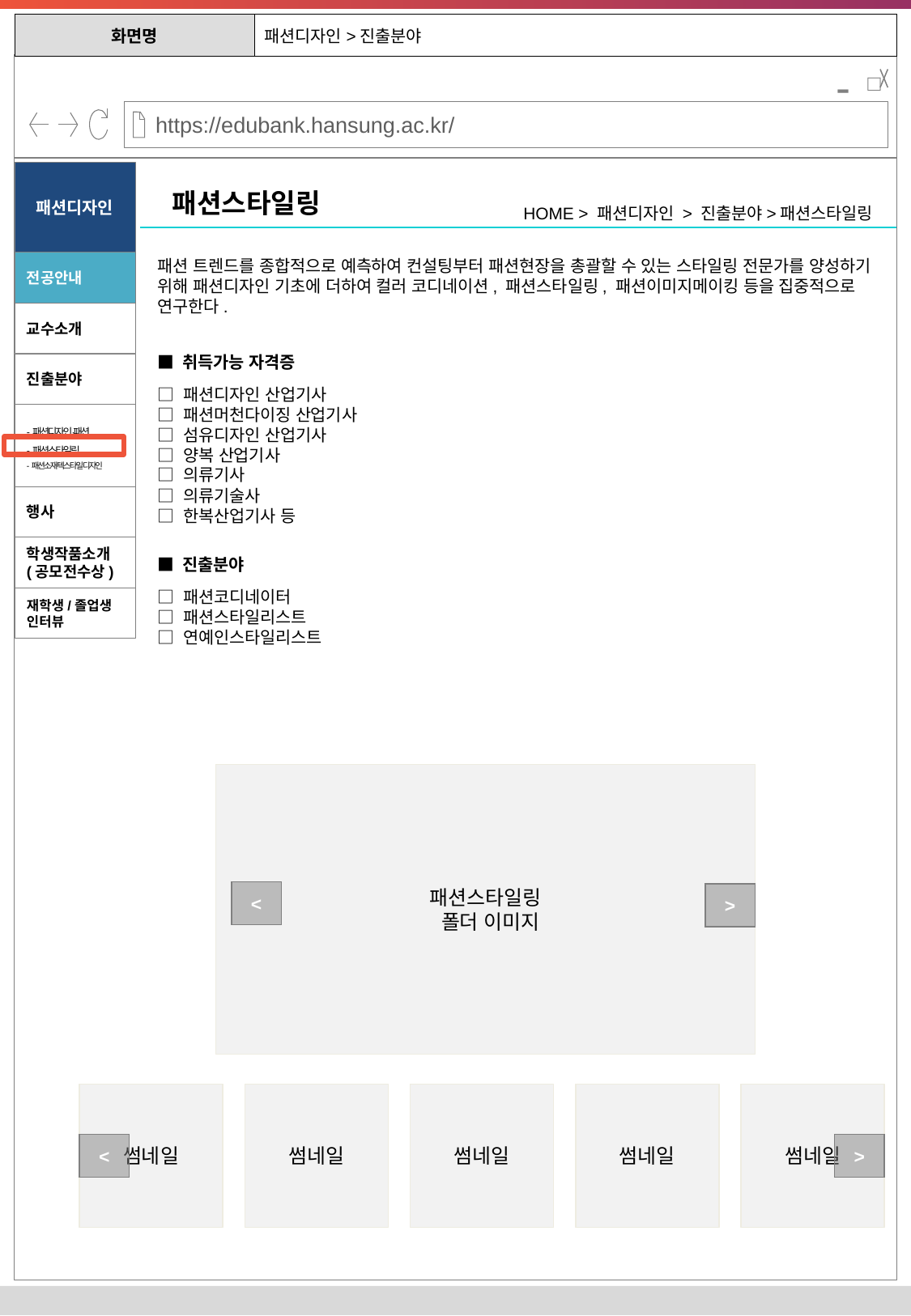

| 화면명 | 패션디자인>진출분야 |
| --- | --- |
-
패션디자인
패션스타일링
HOME > 패션디자인 > 진출분야>패션스타일링
패션 트렌드를 종합적으로 예측하여 컨설팅부터 패션현장을 총괄할 수 있는 스타일링 전문가를 양성하기 위해 패션디자인 기초에 더하여 컬러 코디네이션, 패션스타일링, 패션이미지메이킹 등을 집중적으로 연구한다.
전공안내
교수소개
■ 취득가능 자격증
진출분야
□ 패션디자인 산업기사
□ 패션머천다이징 산업기사
□ 섬유디자인 산업기사
□ 양복 산업기사
□ 의류기사
□ 의류기술사
□ 한복산업기사 등
-패션디자인 ∙패션
-패션스타일링
-패션소재∙텍스타일 디자인

행사
학생작품소개(공모전수상)
■ 진출분야
□ 패션코디네이터
□ 패션스타일리스트
□ 연예인스타일리스트
재학생/졸업생 인터뷰
패션스타일링
 폴더 이미지
<
>
썸네일
썸네일
썸네일
썸네일
썸네일
<
>